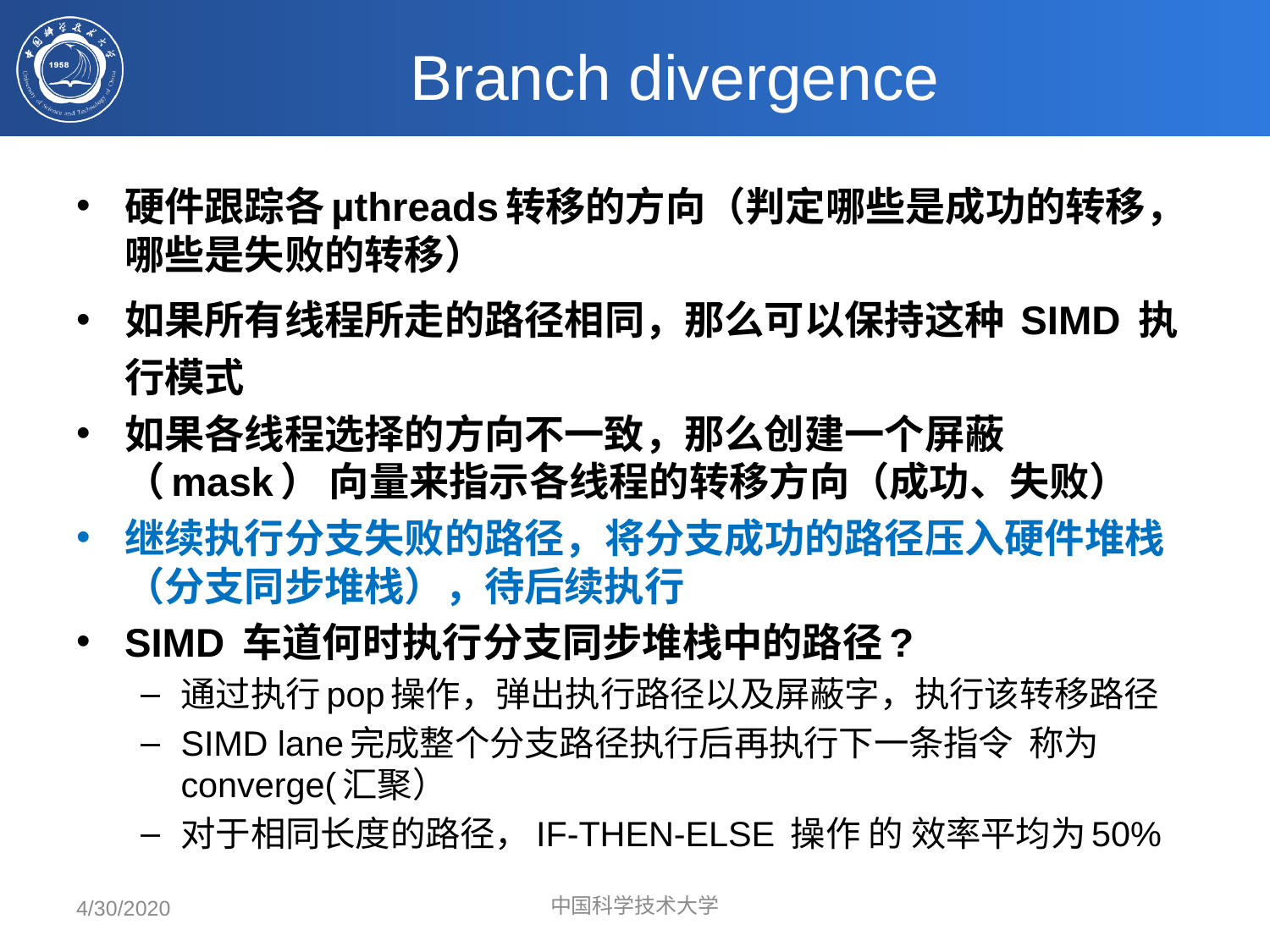

# Branch divergence
硬件跟踪各µthreads转移的方向（判定哪些是成功的转移，哪些是失败的转移）
如果所有线程所走的路径相同，那么可以保持这种 SIMD 执行模式
如果各线程选择的方向不一致，那么创建一个屏蔽（mask） 向量来指示各线程的转移方向（成功、失败）
继续执行分支失败的路径，将分支成功的路径压入硬件堆栈（分支同步堆栈），待后续执行
SIMD 车道何时执行分支同步堆栈中的路径?
通过执行pop操作，弹出执行路径以及屏蔽字，执行该转移路径
SIMD lane完成整个分支路径执行后再执行下一条指令  称为converge(汇聚）
对于相同长度的路径，IF-THEN-ELSE 操作 的 效率平均为50%
4/30/2020
中国科学技术大学